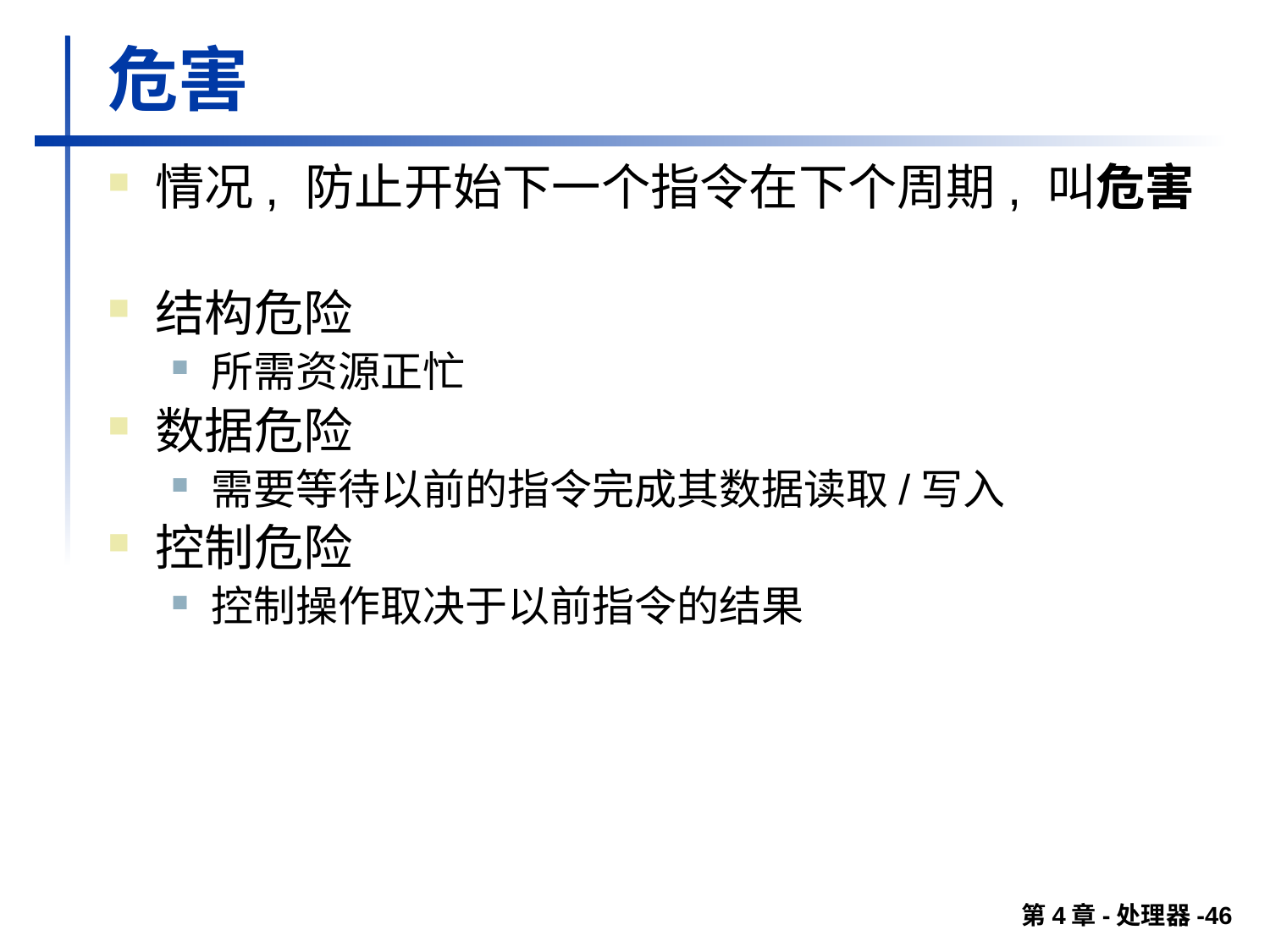

# 危害
情况, 防止开始下一个指令在下个周期, 叫危害

结构危险
所需资源正忙
数据危险
需要等待以前的指令完成其数据读取/写入
控制危险
控制操作取决于以前指令的结果
第4章-处理器-46